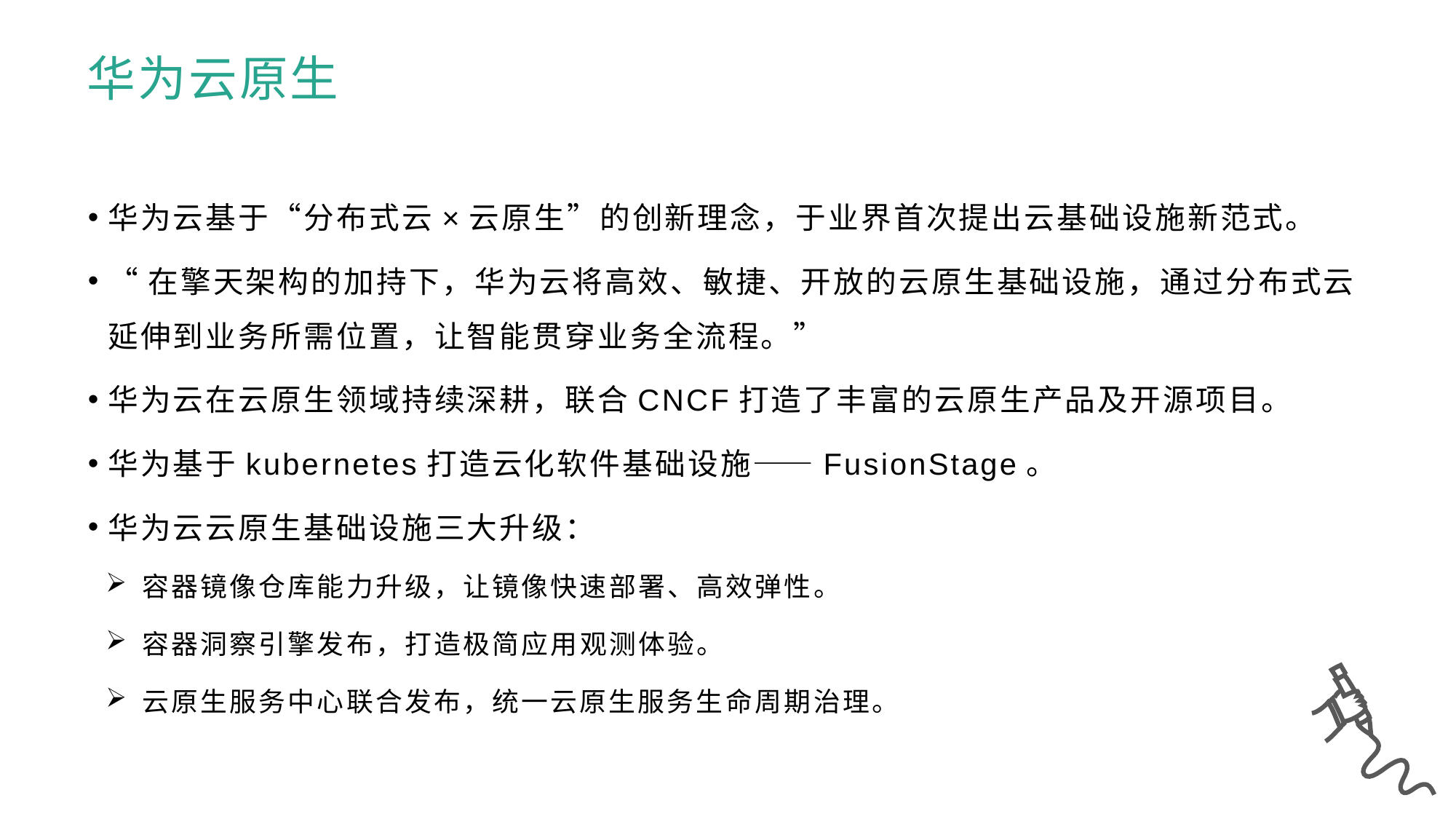

华为云原生
华为云基于“分布式云×云原生”的创新理念，于业界首次提出云基础设施新范式。
“在擎天架构的加持下，华为云将高效、敏捷、开放的云原生基础设施，通过分布式云延伸到业务所需位置，让智能贯穿业务全流程。”
华为云在云原生领域持续深耕，联合CNCF打造了丰富的云原生产品及开源项目。
华为基于kubernetes打造云化软件基础设施——FusionStage。
华为云云原生基础设施三大升级：
 容器镜像仓库能力升级，让镜像快速部署、高效弹性。
 容器洞察引擎发布，打造极简应用观测体验。
 云原生服务中心联合发布，统一云原生服务生命周期治理。